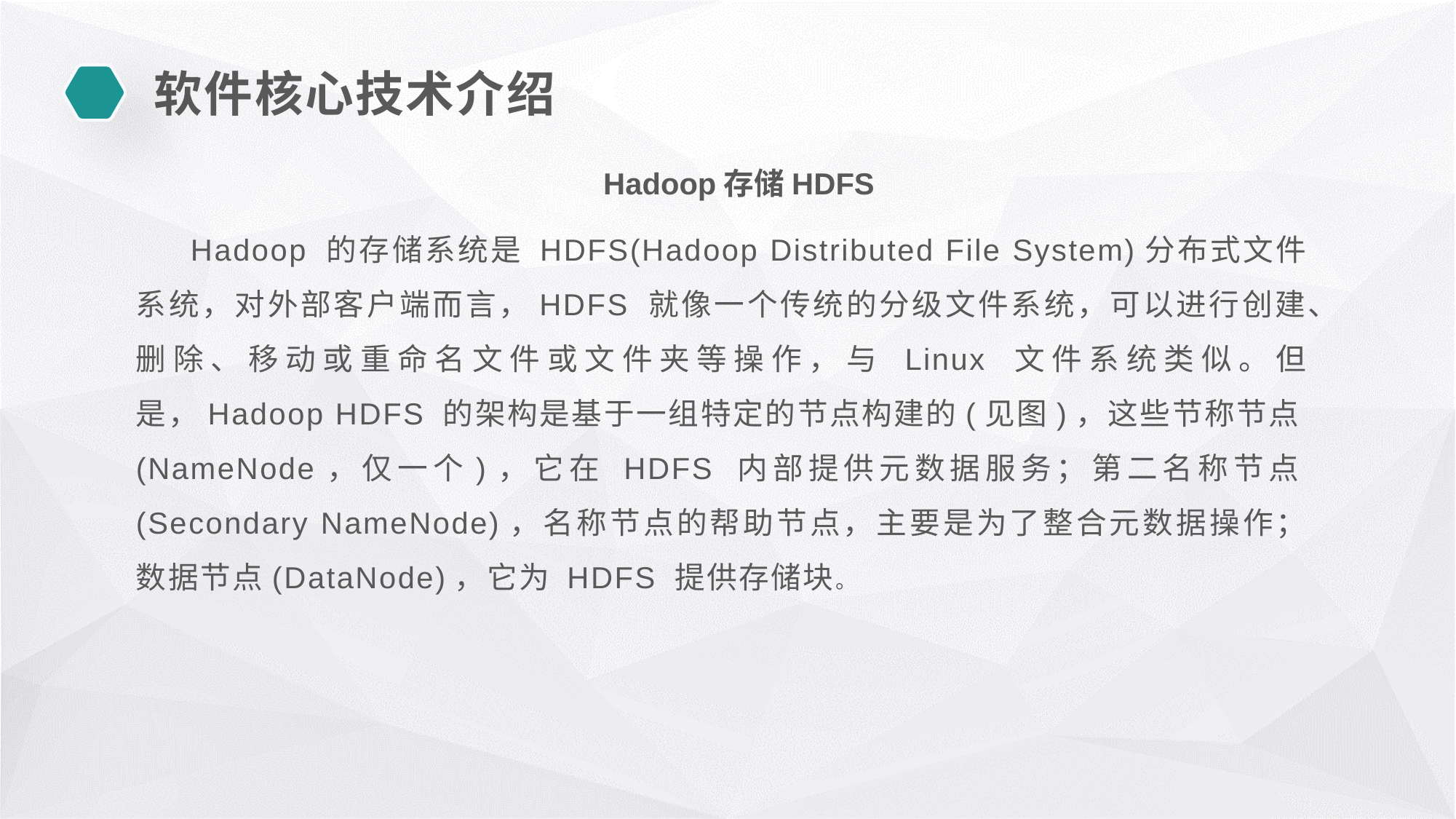

软件核心技术介绍

    Hadoop存储HDFS
      Hadoop 的存储系统是 HDFS(Hadoop Distributed File System)分布式文件系统，对外部客户端而言，HDFS 就像一个传统的分级文件系统，可以进行创建、删除、移动或重命名文件或文件夹等操作，与 Linux 文件系统类似。但是，Hadoop HDFS 的架构是基于一组特定的节点构建的(见图)，这些节称节点(NameNode，仅一个)，它在 HDFS 内部提供元数据服务；第二名称节点(Secondary NameNode)，名称节点的帮助节点，主要是为了整合元数据操作；数据节点(DataNode)，它为 HDFS 提供存储块。